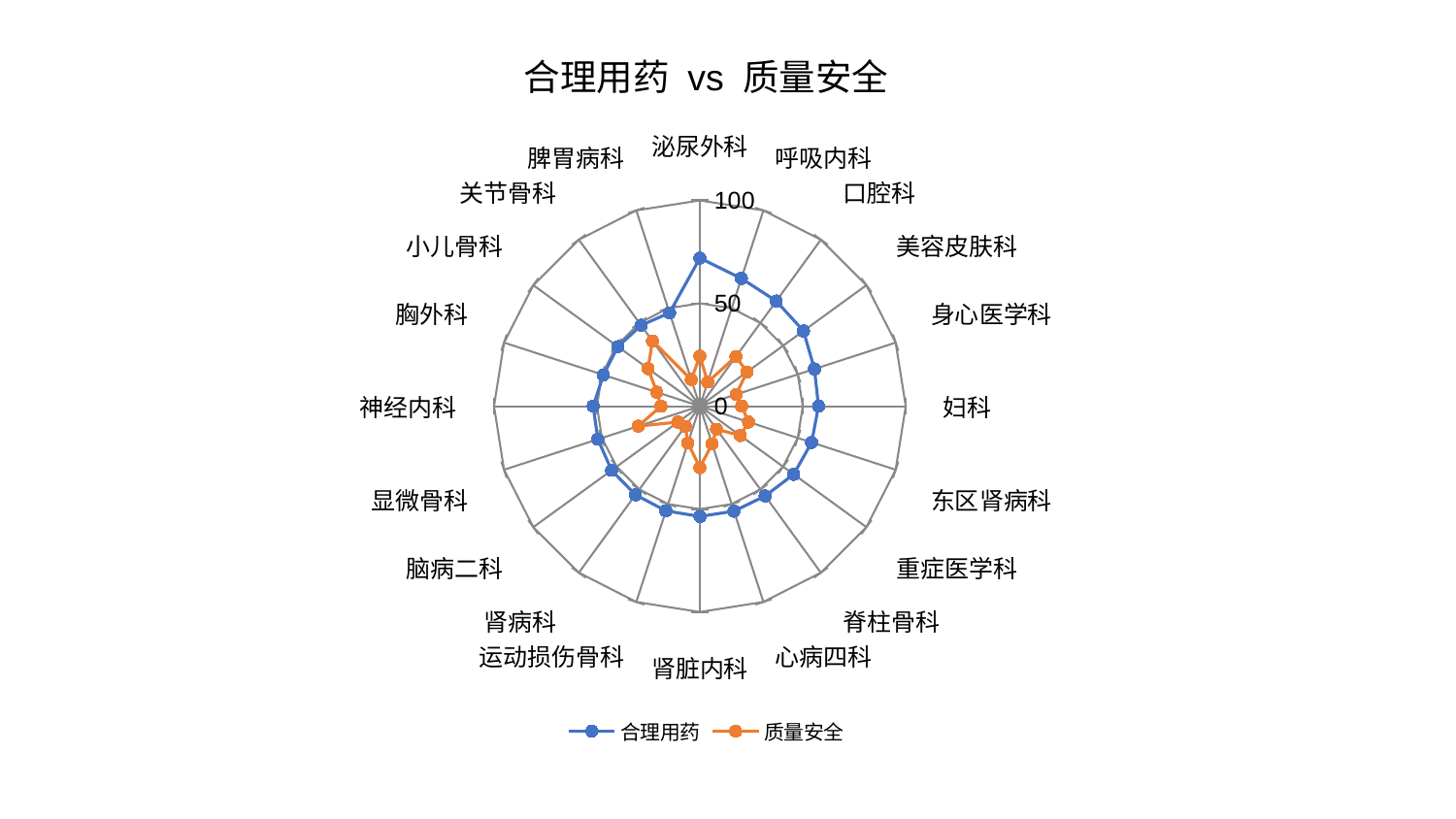

### Chart: 合理用药 vs 质量安全

| Category | 合理用药 | 质量安全 |
|---|---|---|
| 泌尿外科 | 71.96816398819695 | 24.367538968407032 |
| 呼吸内科 | 65.25508393553373 | 12.314559589270898 |
| 口腔科 | 63.16415470115199 | 29.84863951627377 |
| 美容皮肤科 | 62.23154088016317 | 28.28053008594543 |
| 身心医学科 | 58.53900778478871 | 18.578064916456505 |
| 妇科 | 57.648717331044196 | 20.32894360494618 |
| 东区肾病科 | 57.085052614206155 | 24.866172105947033 |
| 重症医学科 | 56.33801900364683 | 24.314797729742285 |
| 脊柱骨科 | 53.92701789234974 | 13.801925499253054 |
| 心病四科 | 53.62917258545043 | 19.250122311981674 |
| 肾脏内科 | 53.57685321905661 | 29.861266209374953 |
| 运动损伤骨科 | 53.46251411490046 | 18.847719235793328 |
| 肾病科 | 53.224827882535074 | 12.101100565752374 |
| 脑病二科 | 53.01496176830556 | 13.16486206524883 |
| 显微骨科 | 52.08121486497701 | 31.440281874945534 |
| 神经内科 | 51.826047673812454 | 18.895876806580567 |
| 胸外科 | 49.26549935795758 | 21.970418409299754 |
| 小儿骨科 | 49.23054127757813 | 31.078953714639415 |
| 关节骨科 | 48.58776284410048 | 39.19442281096952 |
| 脾胃病科 | 47.6999292547613 | 13.602692676631795 |
49